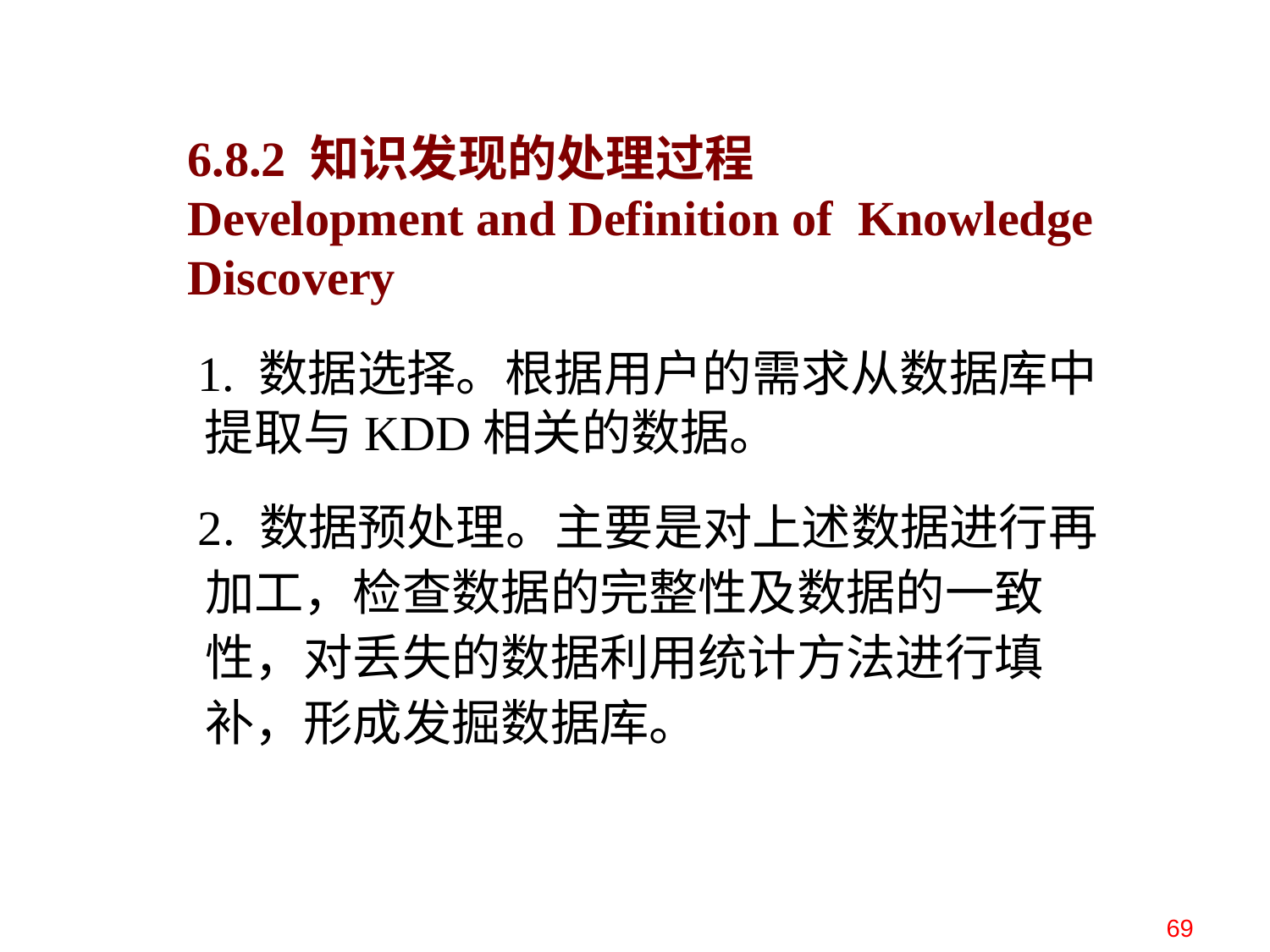

# 6.8.2 知识发现的处理过程 Development and Definition of  Knowledge Discovery
  1. 数据选择。根据用户的需求从数据库中提取与KDD相关的数据。
  2. 数据预处理。主要是对上述数据进行再加工，检查数据的完整性及数据的一致性，对丢失的数据利用统计方法进行填补，形成发掘数据库。
69